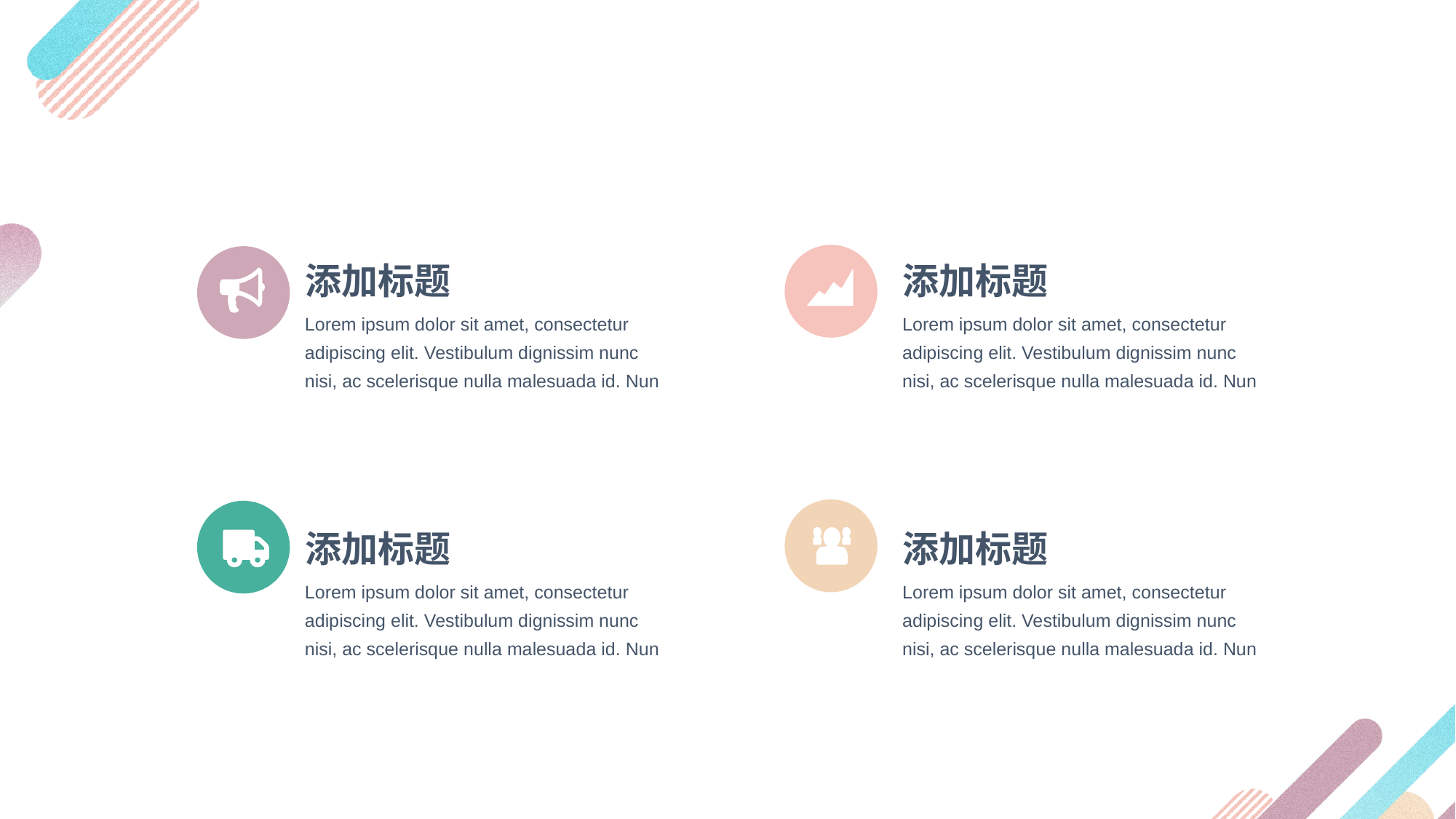

添加标题
添加标题
Lorem ipsum dolor sit amet, consectetur adipiscing elit. Vestibulum dignissim nunc nisi, ac scelerisque nulla malesuada id. Nun
Lorem ipsum dolor sit amet, consectetur adipiscing elit. Vestibulum dignissim nunc nisi, ac scelerisque nulla malesuada id. Nun

添加标题
添加标题
Lorem ipsum dolor sit amet, consectetur adipiscing elit. Vestibulum dignissim nunc nisi, ac scelerisque nulla malesuada id. Nun
Lorem ipsum dolor sit amet, consectetur adipiscing elit. Vestibulum dignissim nunc nisi, ac scelerisque nulla malesuada id. Nun